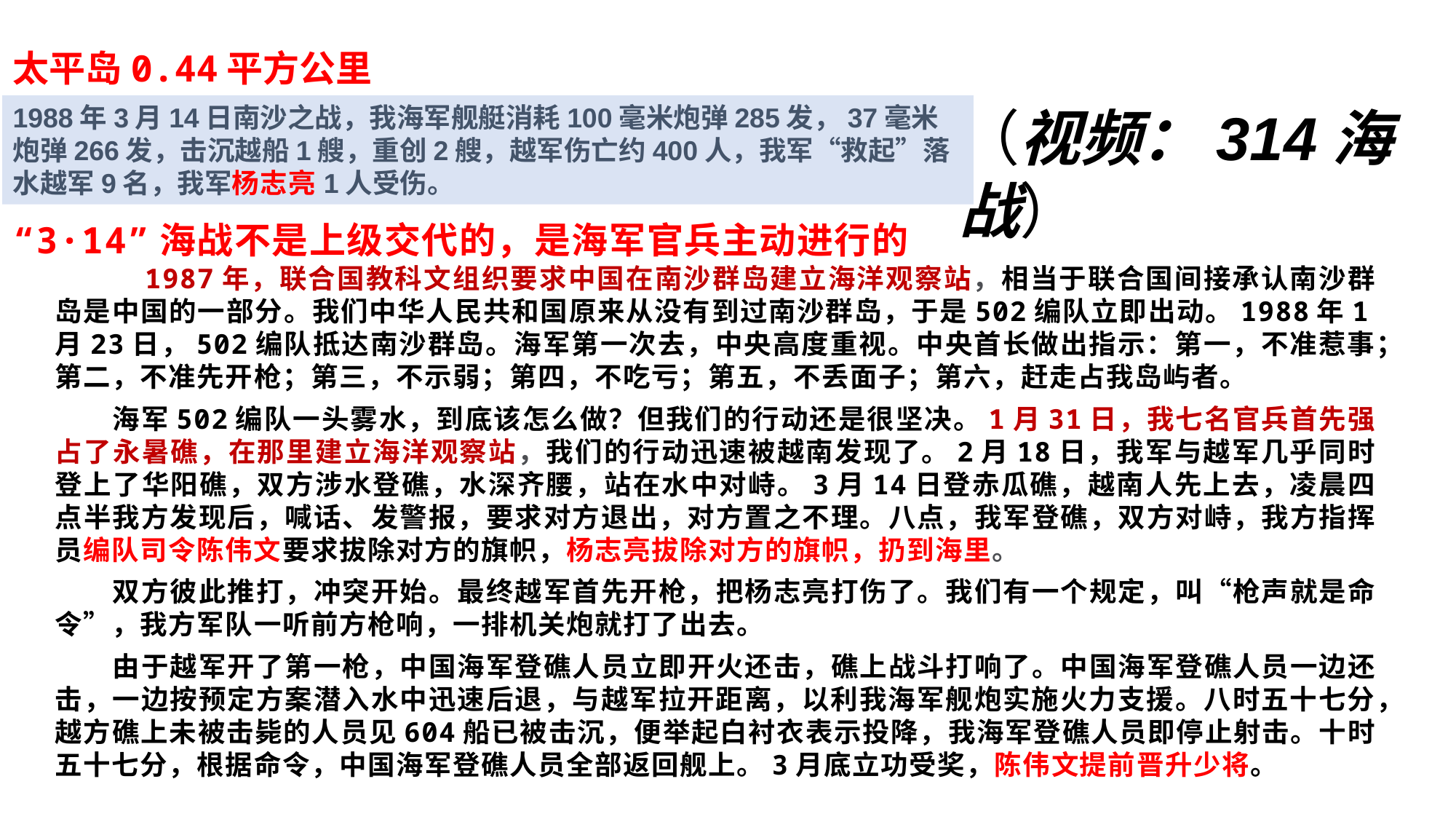

太平岛0.44平方公里
1988年3月14日南沙之战，我海军舰艇消耗100毫米炮弹285发，37毫米炮弹266发，击沉越船1艘，重创2艘，越军伤亡约400人，我军“救起”落水越军9名，我军杨志亮1人受伤。
（视频：314海战）
“3·14”海战不是上级交代的，是海军官兵主动进行的
     1987年，联合国教科文组织要求中国在南沙群岛建立海洋观察站，相当于联合国间接承认南沙群岛是中国的一部分。我们中华人民共和国原来从没有到过南沙群岛，于是502编队立即出动。1988年1月23日，502编队抵达南沙群岛。海军第一次去，中央高度重视。中央首长做出指示：第一，不准惹事；第二，不准先开枪；第三，不示弱；第四，不吃亏；第五，不丢面子；第六，赶走占我岛屿者。
　　海军502编队一头雾水，到底该怎么做？但我们的行动还是很坚决。1月31日，我七名官兵首先强占了永暑礁，在那里建立海洋观察站，我们的行动迅速被越南发现了。2月18日，我军与越军几乎同时登上了华阳礁，双方涉水登礁，水深齐腰，站在水中对峙。3月14日登赤瓜礁，越南人先上去，凌晨四点半我方发现后，喊话、发警报，要求对方退出，对方置之不理。八点，我军登礁，双方对峙，我方指挥员编队司令陈伟文要求拔除对方的旗帜，杨志亮拔除对方的旗帜，扔到海里。
　　双方彼此推打，冲突开始。最终越军首先开枪，把杨志亮打伤了。我们有一个规定，叫“枪声就是命令”，我方军队一听前方枪响，一排机关炮就打了出去。
　　由于越军开了第一枪，中国海军登礁人员立即开火还击，礁上战斗打响了。中国海军登礁人员一边还击，一边按预定方案潜入水中迅速后退，与越军拉开距离，以利我海军舰炮实施火力支援。八时五十七分，越方礁上未被击毙的人员见604船已被击沉，便举起白衬衣表示投降，我海军登礁人员即停止射击。十时五十七分，根据命令，中国海军登礁人员全部返回舰上。3月底立功受奖，陈伟文提前晋升少将。